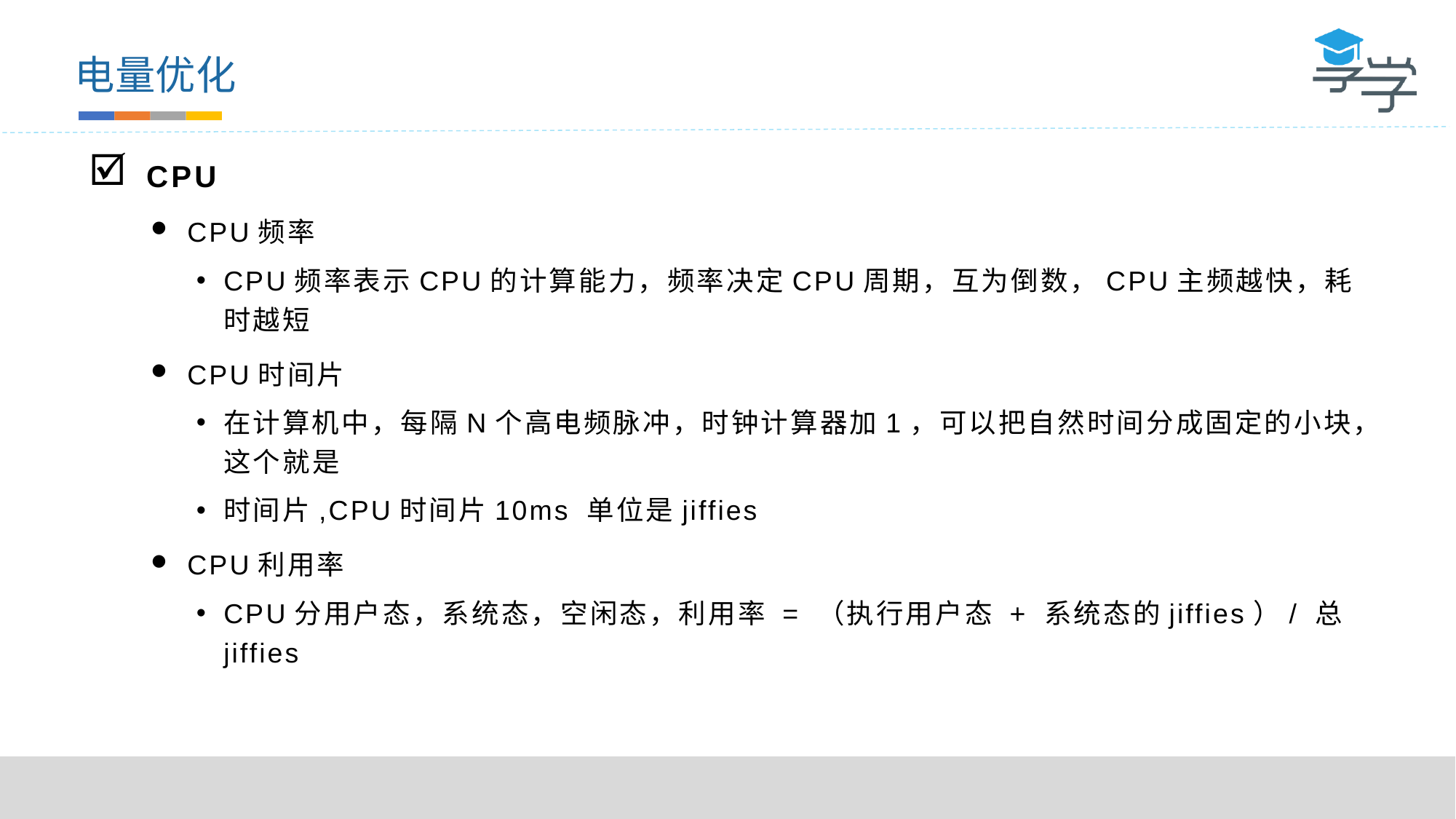

电量优化

CPU
CPU频率
CPU频率表示CPU的计算能力，频率决定CPU周期，互为倒数，CPU主频越快，耗时越短
CPU时间片
在计算机中，每隔N个高电频脉冲，时钟计算器加1，可以把自然时间分成固定的小块，这个就是
时间片,CPU时间片10ms 单位是jiffies
CPU利用率
CPU分用户态，系统态，空闲态，利用率 = （执行用户态 + 系统态的jiffies）/ 总jiffies